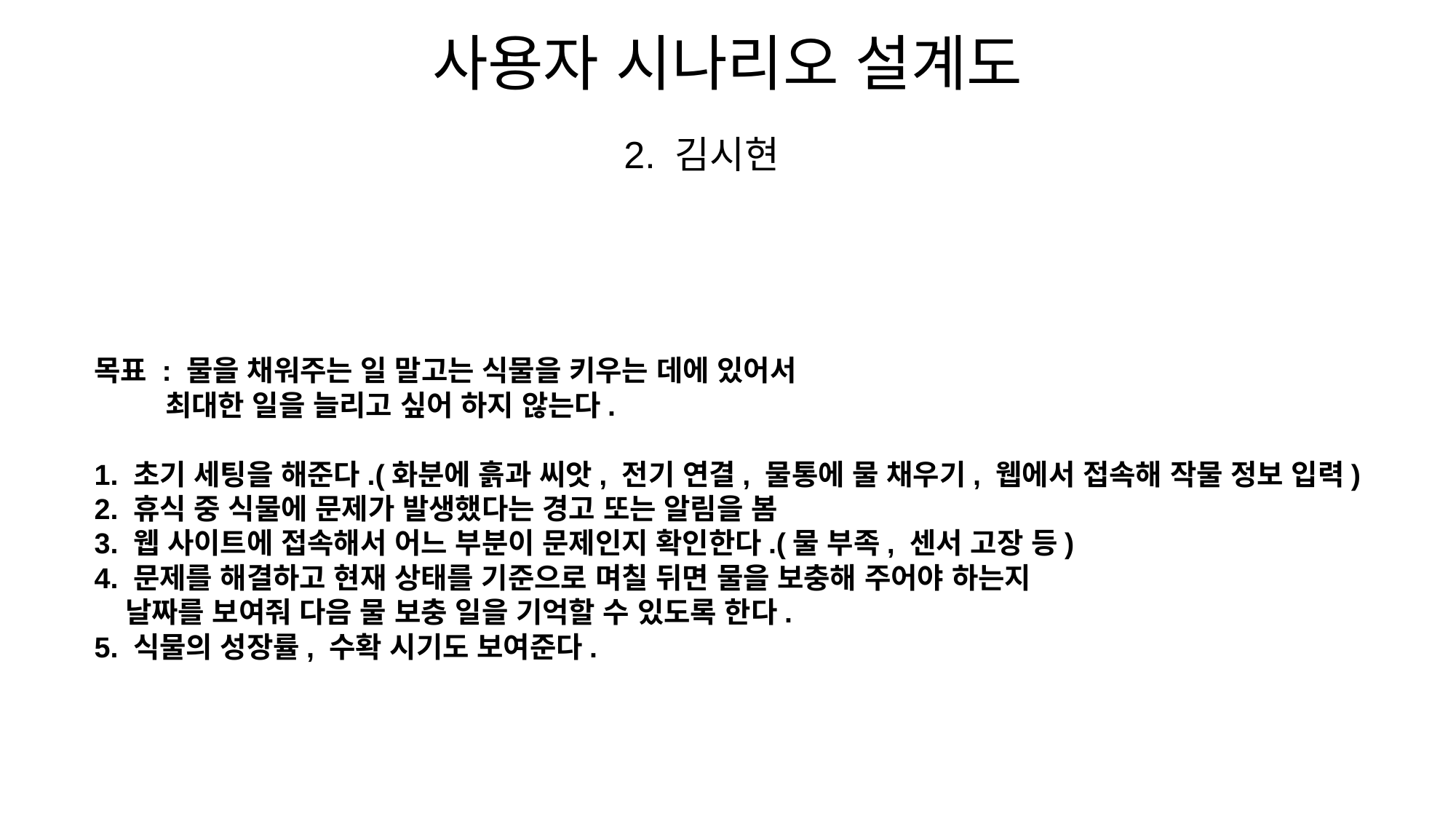

사용자 시나리오 설계도
2. 김시현
목표 : 물을 채워주는 일 말고는 식물을 키우는 데에 있어서
        최대한 일을 늘리고 싶어 하지 않는다.

1. 초기 세팅을 해준다.(화분에 흙과 씨앗, 전기 연결, 물통에 물 채우기, 웹에서 접속해 작물 정보 입력)
2. 휴식 중 식물에 문제가 발생했다는 경고 또는 알림을 봄
3. 웹 사이트에 접속해서 어느 부분이 문제인지 확인한다.(물 부족, 센서 고장 등)
4. 문제를 해결하고 현재 상태를 기준으로 며칠 뒤면 물을 보충해 주어야 하는지
   날짜를 보여줘 다음 물 보충 일을 기억할 수 있도록 한다.
5. 식물의 성장률, 수확 시기도 보여준다.